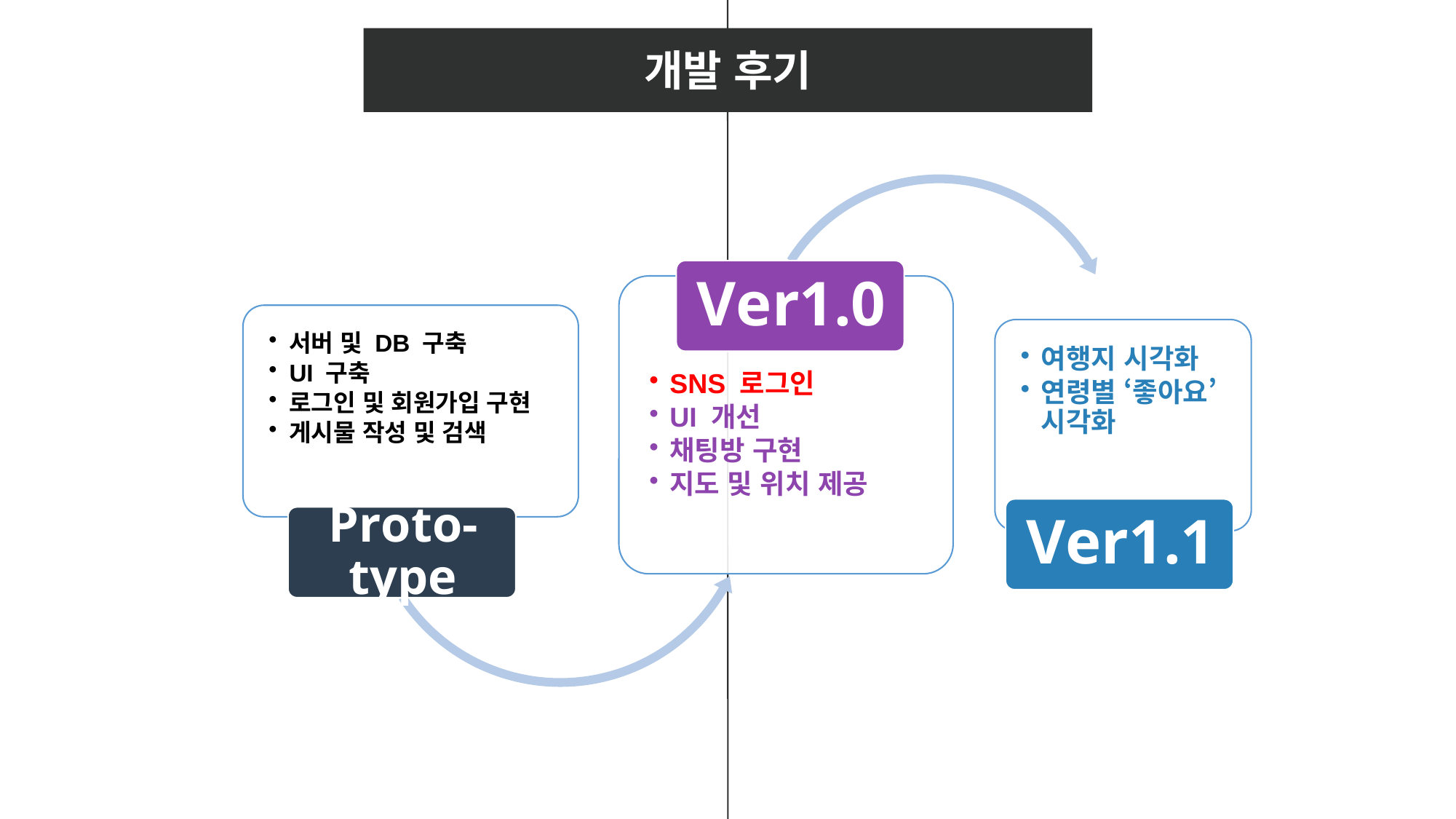

개발 후기
서버 및 DB 구축
UI 구축
로그인 및 회원가입 구현
게시물 작성 및 검색
Proto-type
SNS 로그인
UI 개선
채팅방 구현
지도 및 위치 제공
Ver1.0
여행지 시각화
연령별 ‘좋아요’ 시각화
Ver1.1